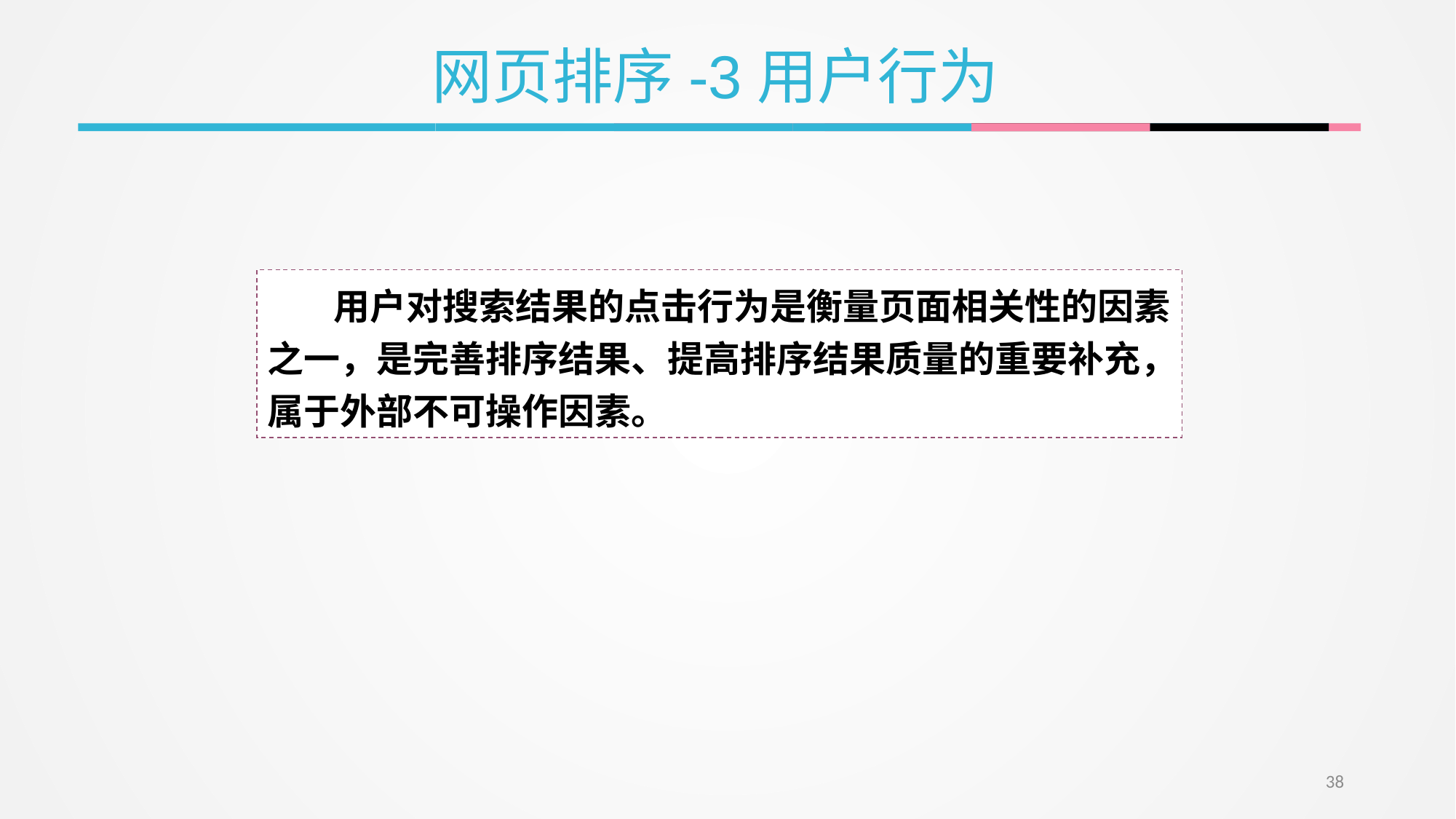

网页排序-3用户行为

       用户对搜索结果的点击行为是衡量页面相关性的因素之一，是完善排序结果、提高排序结果质量的重要补充，属于外部不可操作因素。
38